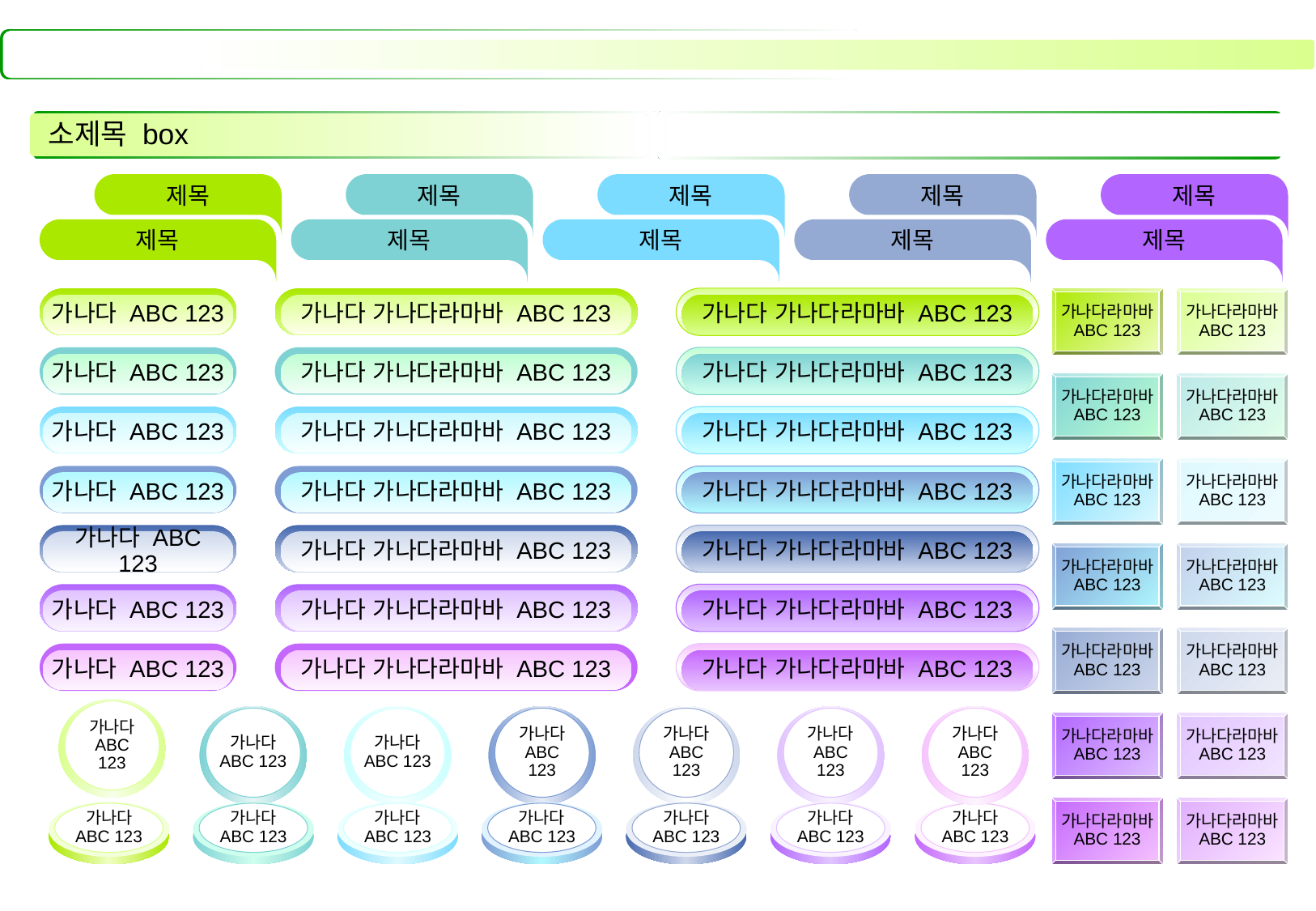

# 소제목 box
제목

제목

제목

제목

제목

제목

제목

제목

제목

제목

가나다라마바 ABC 123
가나다라마바 ABC 123

가나다 ABC 123

가나다 가나다라마바 ABC 123

가나다 가나다라마바 ABC 123

가나다 ABC 123

가나다 가나다라마바 ABC 123

가나다 가나다라마바 ABC 123
가나다라마바 ABC 123
가나다라마바 ABC 123

가나다 ABC 123

가나다 가나다라마바 ABC 123

가나다 가나다라마바 ABC 123
가나다라마바 ABC 123
가나다라마바 ABC 123

가나다 ABC 123

가나다 가나다라마바 ABC 123

가나다 가나다라마바 ABC 123
가나다라마바 ABC 123
가나다라마바 ABC 123

가나다 ABC 123

가나다 가나다라마바 ABC 123

가나다 가나다라마바 ABC 123

가나다 ABC 123

가나다 가나다라마바 ABC 123

가나다 가나다라마바 ABC 123
가나다라마바 ABC 123
가나다라마바 ABC 123

가나다 ABC 123

가나다 가나다라마바 ABC 123

가나다 가나다라마바 ABC 123
가나다라마바 ABC 123
가나다라마바 ABC 123

가나다 ABC 123

가나다 ABC 123

가나다 ABC 123

가나다 ABC 123

가나다 ABC 123

가나다 ABC 123

가나다 ABC 123
가나다라마바 ABC 123
가나다라마바 ABC 123

가나다 ABC 123

가나다 ABC 123

가나다 ABC 123

가나다 ABC 123

가나다 ABC 123

가나다 ABC 123

가나다 ABC 123